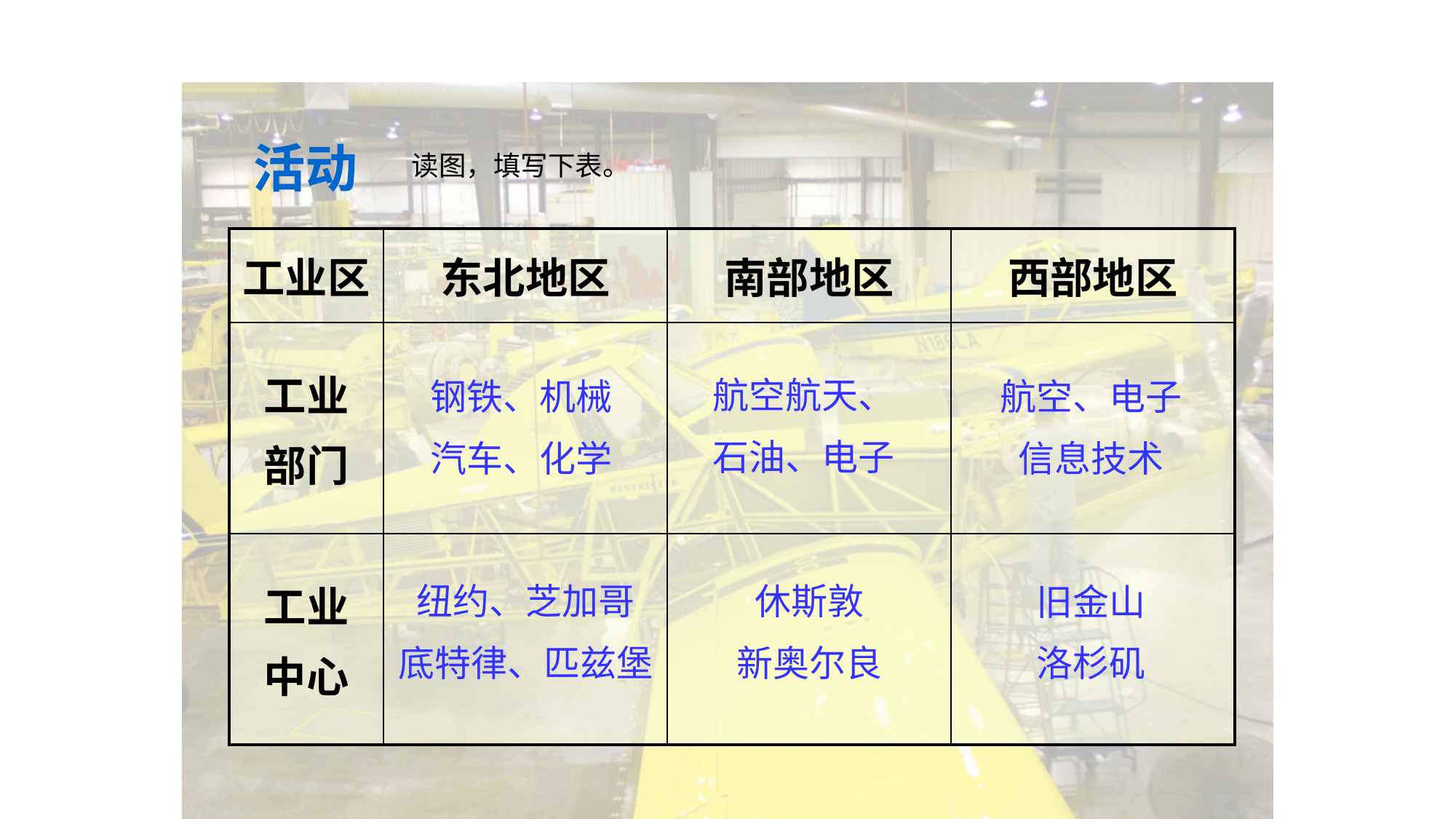

活动
读图，填写下表。
| 工业区 | 东北地区 | 南部地区 | 西部地区 |
| --- | --- | --- | --- |
| 工业 部门 |  |  |  |
| 工业 中心 |  |  |  |
航空航天、
石油、电子
钢铁、机械
汽车、化学
航空、电子
信息技术

纽约、芝加哥
底特律、匹兹堡
休斯敦
新奥尔良
旧金山
洛杉矶